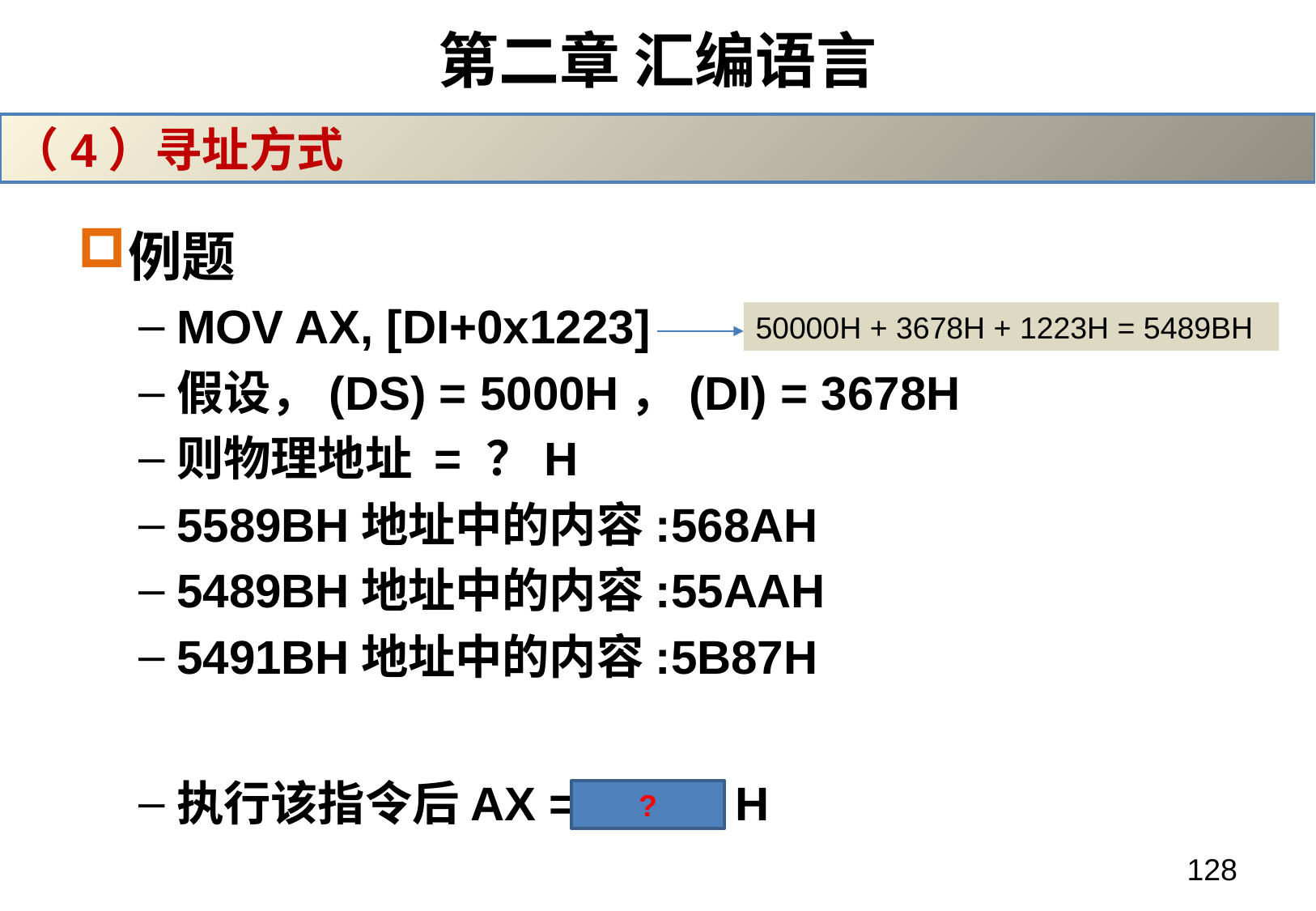

# 第二章 汇编语言
（4）寻址方式
例题
MOV AX, [DI+0x1223]
假设，(DS) = 5000H，(DI) = 3678H
则物理地址 = ？H
5589BH地址中的内容:568AH
5489BH地址中的内容:55AAH
5491BH地址中的内容:5B87H

执行该指令后AX =  55AA H
50000H + 3678H + 1223H = 5489BH
?
128